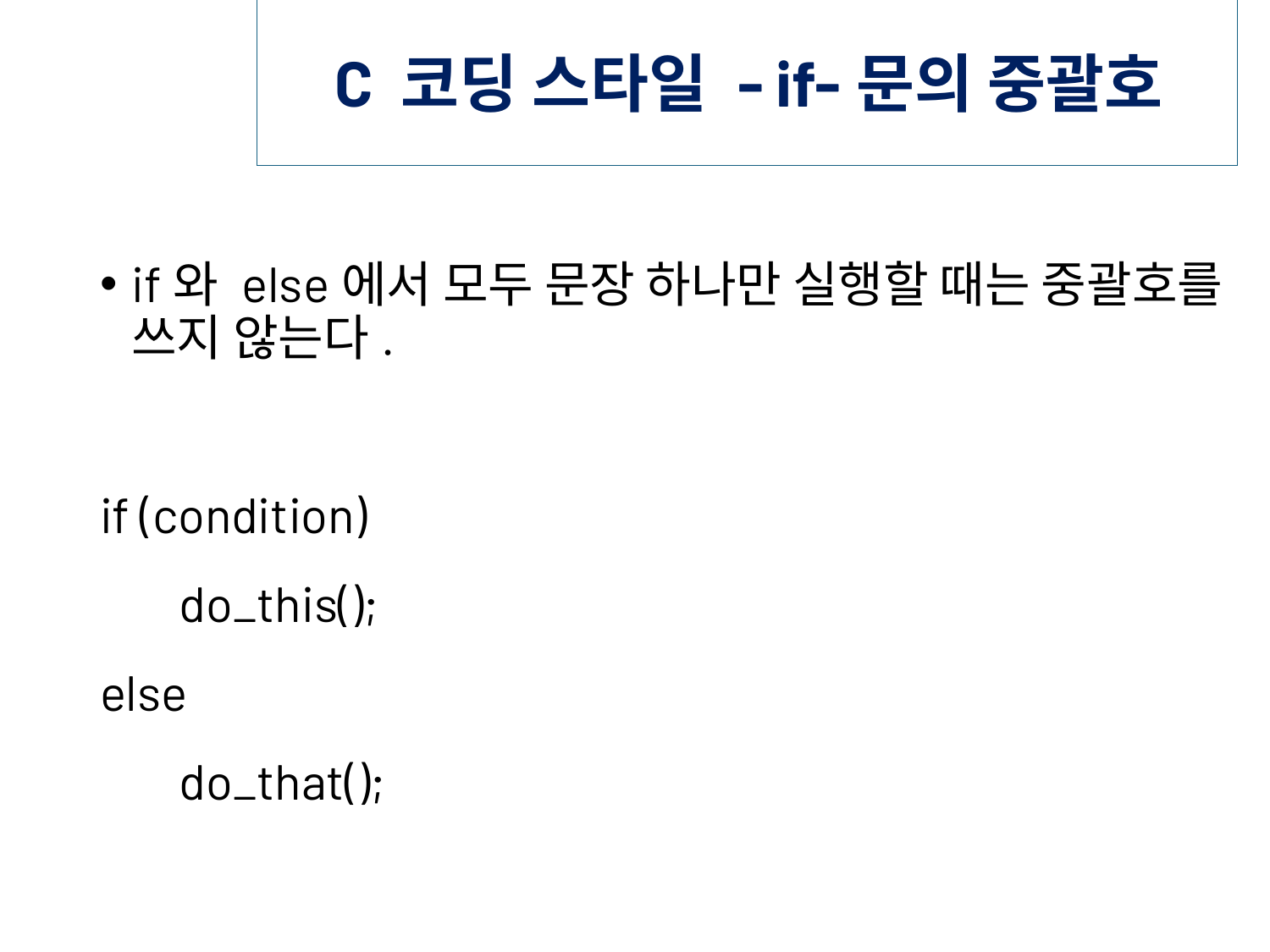

# C 코딩 스타일 - if-문의 중괄호
if와 else에서 모두 문장 하나만 실행할 때는 중괄호를 쓰지 않는다.

if (condition)
        do_this();
else
        do_that();